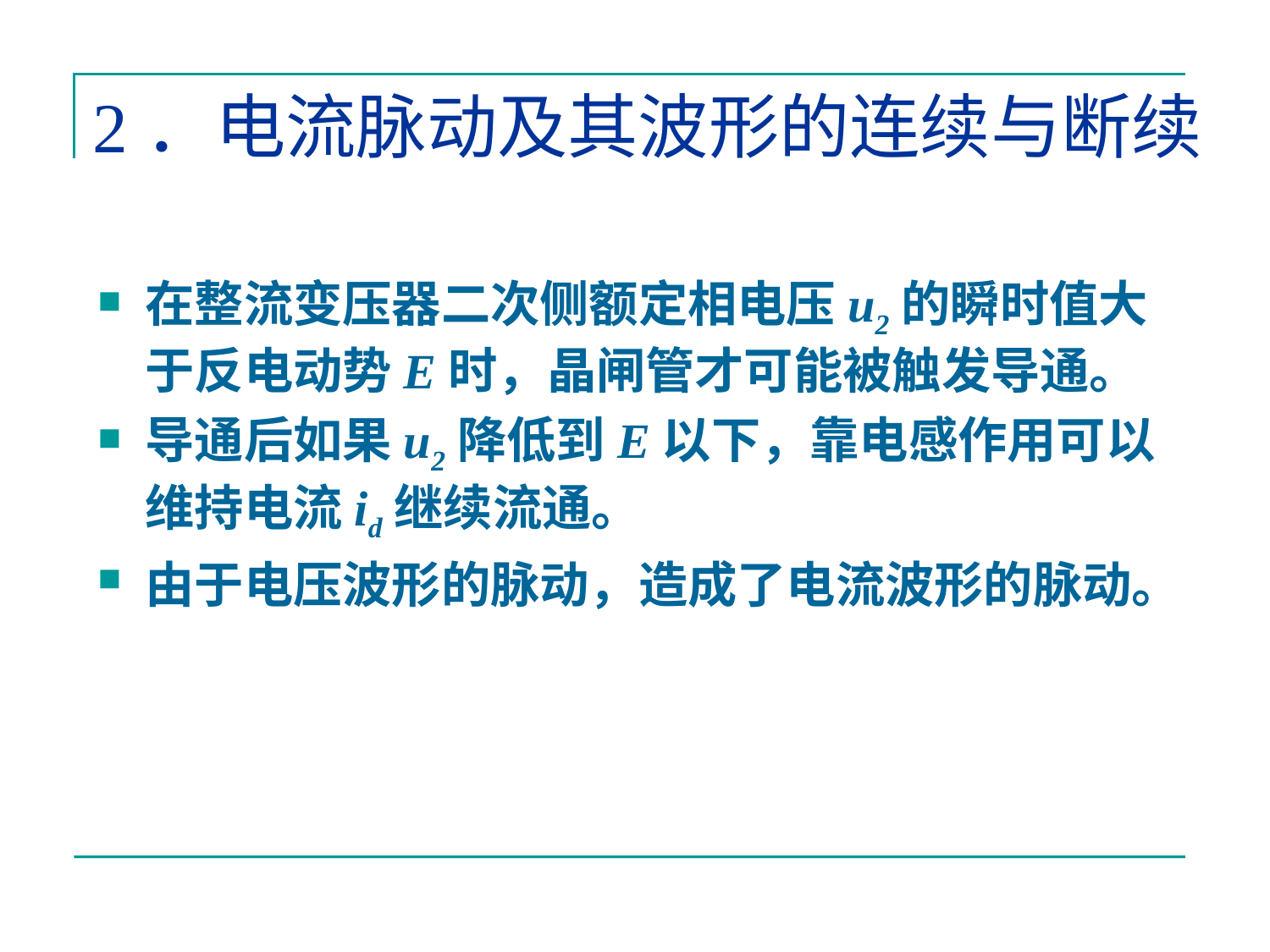

# 2．电流脉动及其波形的连续与断续
在整流变压器二次侧额定相电压u2的瞬时值大于反电动势E时，晶闸管才可能被触发导通。
导通后如果u2降低到E以下，靠电感作用可以维持电流id继续流通。
由于电压波形的脉动，造成了电流波形的脉动。